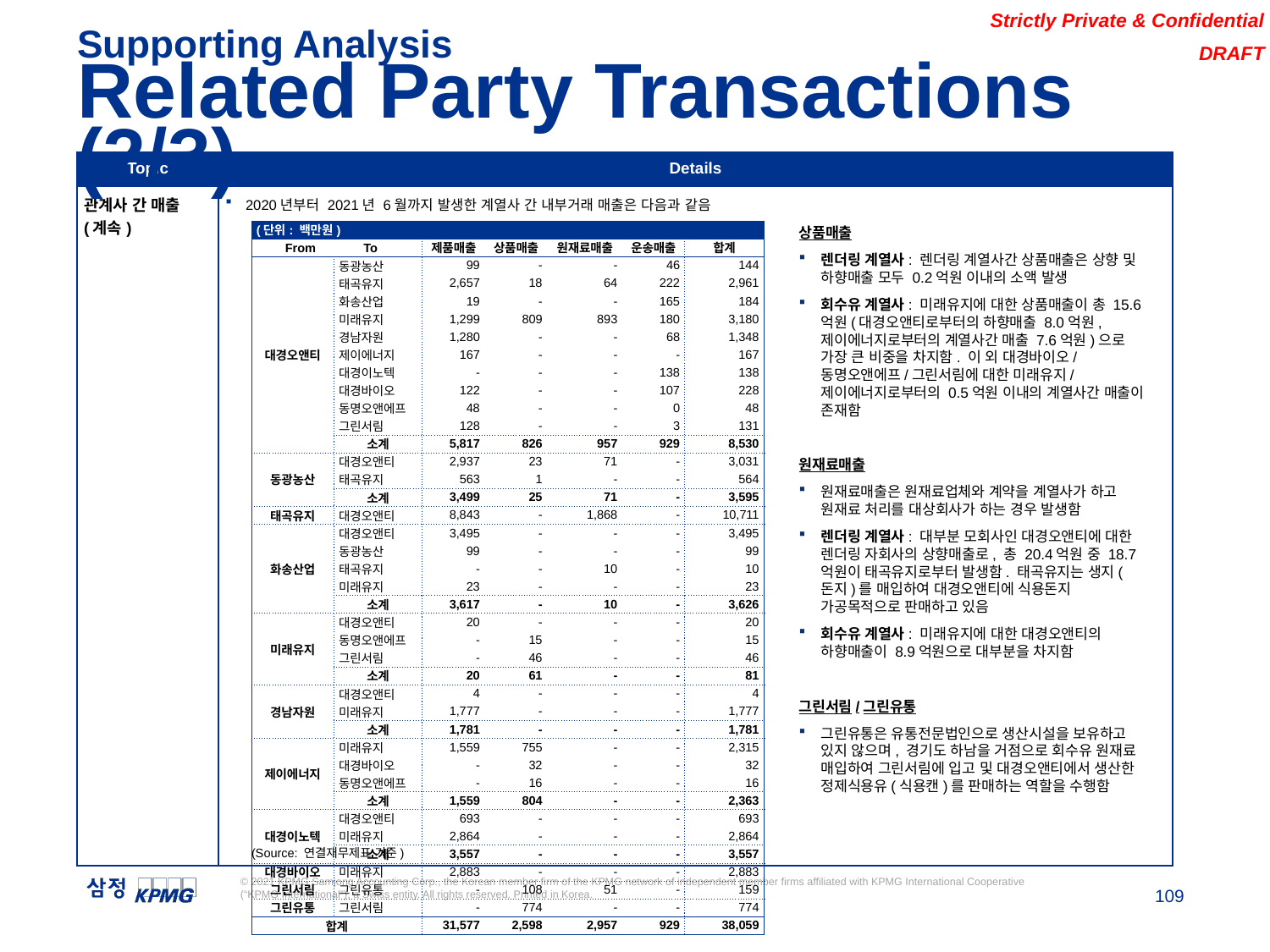

Supporting Analysis
Related Party Transactions (2/3)
| Topic | Details |
| --- | --- |
| 관계사 간 매출 (계속) | 2020년부터 2021년 6월까지 발생한 계열사 간 내부거래 매출은 다음과 같음 |
상품매출
렌더링 계열사: 렌더링 계열사간 상품매출은 상향 및 하향매출 모두 0.2억원 이내의 소액 발생
회수유 계열사: 미래유지에 대한 상품매출이 총 15.6억원(대경오앤티로부터의 하향매출 8.0억원, 제이에너지로부터의 계열사간 매출 7.6억원)으로 가장 큰 비중을 차지함. 이 외 대경바이오/동명오앤에프/그린서림에 대한 미래유지/제이에너지로부터의 0.5억원 이내의 계열사간 매출이 존재함

원재료매출
원재료매출은 원재료업체와 계약을 계열사가 하고 원재료 처리를 대상회사가 하는 경우 발생함
렌더링 계열사: 대부분 모회사인 대경오앤티에 대한 렌더링 자회사의 상향매출로, 총 20.4억원 중 18.7억원이 태곡유지로부터 발생함. 태곡유지는 생지(돈지)를 매입하여 대경오앤티에 식용돈지 가공목적으로 판매하고 있음
회수유 계열사: 미래유지에 대한 대경오앤티의 하향매출이 8.9억원으로 대부분을 차지함

그린서림/그린유통
그린유통은 유통전문법인으로 생산시설을 보유하고 있지 않으며, 경기도 하남을 거점으로 회수유 원재료 매입하여 그린서림에 입고 및 대경오앤티에서 생산한 정제식용유(식용캔)를 판매하는 역할을 수행함
| (단위: 백만원) |  |  |  |  |  |  |
| --- | --- | --- | --- | --- | --- | --- |
| From | To | 제품매출 | 상품매출 | 원재료매출 | 운송매출 | 합계 |
| 대경오앤티 | 동광농산 | 99 | - | - | 46 | 144 |
|  | 태곡유지 | 2,657 | 18 | 64 | 222 | 2,961 |
|  | 화송산업 | 19 | - | - | 165 | 184 |
|  | 미래유지 | 1,299 | 809 | 893 | 180 | 3,180 |
|  | 경남자원 | 1,280 | - | - | 68 | 1,348 |
|  | 제이에너지 | 167 | - | - | - | 167 |
|  | 대경이노텍 | - | - | - | 138 | 138 |
|  | 대경바이오 | 122 | - | - | 107 | 228 |
|  | 동명오앤에프 | 48 | - | - | 0 | 48 |
|  | 그린서림 | 128 | - | - | 3 | 131 |
|  | 소계 | 5,817 | 826 | 957 | 929 | 8,530 |
| 동광농산 | 대경오앤티 | 2,937 | 23 | 71 | - | 3,031 |
|  | 태곡유지 | 563 | 1 | - | - | 564 |
|  | 소계 | 3,499 | 25 | 71 | - | 3,595 |
| 태곡유지 | 대경오앤티 | 8,843 | - | 1,868 | - | 10,711 |
| 화송산업 | 대경오앤티 | 3,495 | - | - | - | 3,495 |
|  | 동광농산 | 99 | - | - | - | 99 |
|  | 태곡유지 | - | - | 10 | - | 10 |
|  | 미래유지 | 23 | - | - | - | 23 |
|  | 소계 | 3,617 | - | 10 | - | 3,626 |
| 미래유지 | 대경오앤티 | 20 | - | - | - | 20 |
|  | 동명오앤에프 | - | 15 | - | - | 15 |
|  | 그린서림 | - | 46 | - | - | 46 |
|  | 소계 | 20 | 61 | - | - | 81 |
| 경남자원 | 대경오앤티 | 4 | - | - | - | 4 |
|  | 미래유지 | 1,777 | - | - | - | 1,777 |
|  | 소계 | 1,781 | - | - | - | 1,781 |
| 제이에너지 | 미래유지 | 1,559 | 755 | - | - | 2,315 |
|  | 대경바이오 | - | 32 | - | - | 32 |
|  | 동명오앤에프 | - | 16 | - | - | 16 |
|  | 소계 | 1,559 | 804 | - | - | 2,363 |
| 대경이노텍 | 대경오앤티 | 693 | - | - | - | 693 |
|  | 미래유지 | 2,864 | - | - | - | 2,864 |
|  | 소계 | 3,557 | - | - | - | 3,557 |
| 대경바이오 | 미래유지 | 2,883 | - | - | - | 2,883 |
| 그린서림 | 그린유통 | - | 108 | 51 | - | 159 |
| 그린유통 | 그린서림 | - | 774 | - | - | 774 |
| 합계 |  | 31,577 | 2,598 | 2,957 | 929 | 38,059 |
(Source: 연결재무제표 기준)